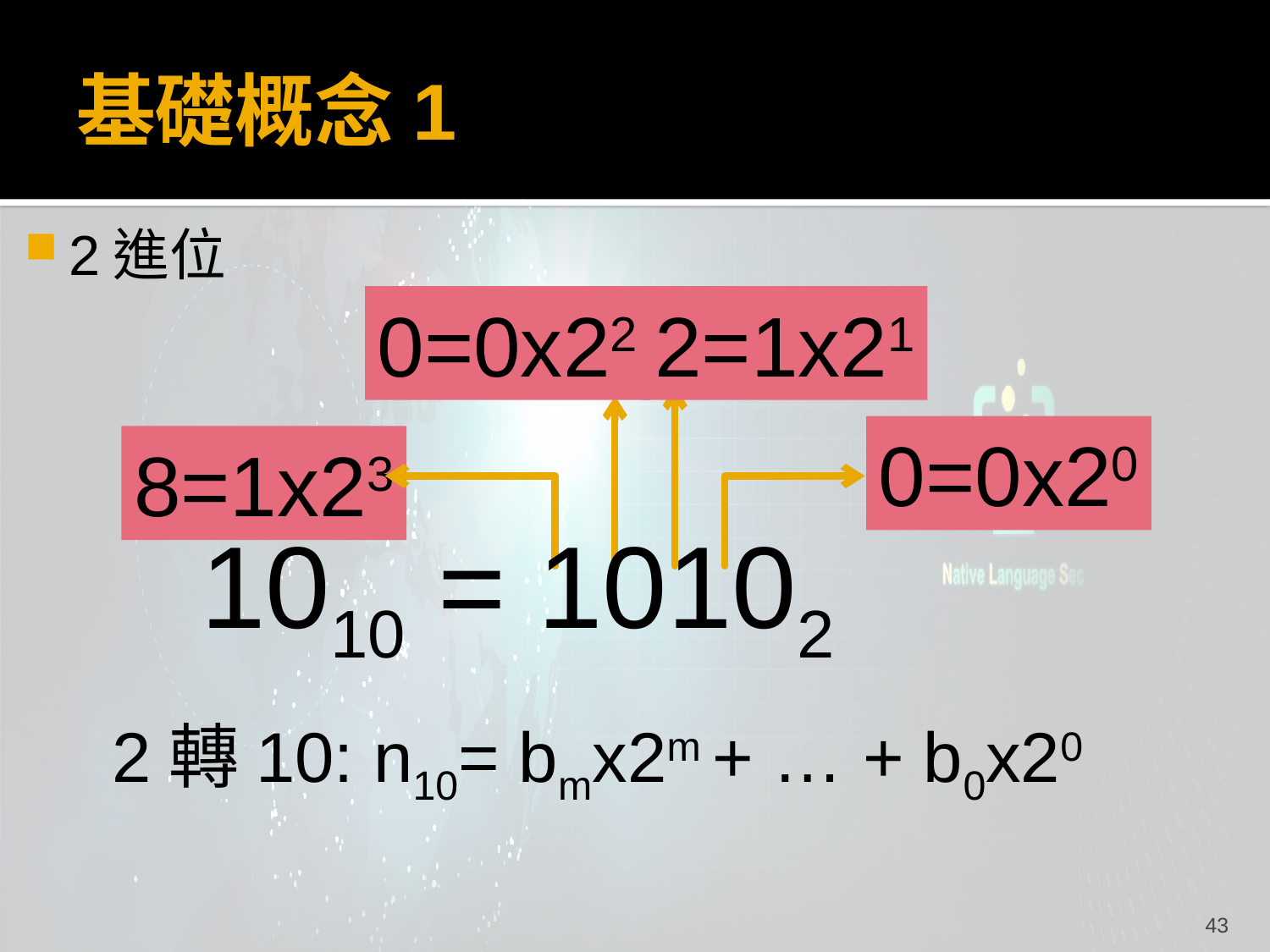

# 基礎概念1
2進位

0=0x22
2=1x21
0=0x20
8=1x23
1010 = 10102
2轉10: n10= bmx2m + … + b0x20
43